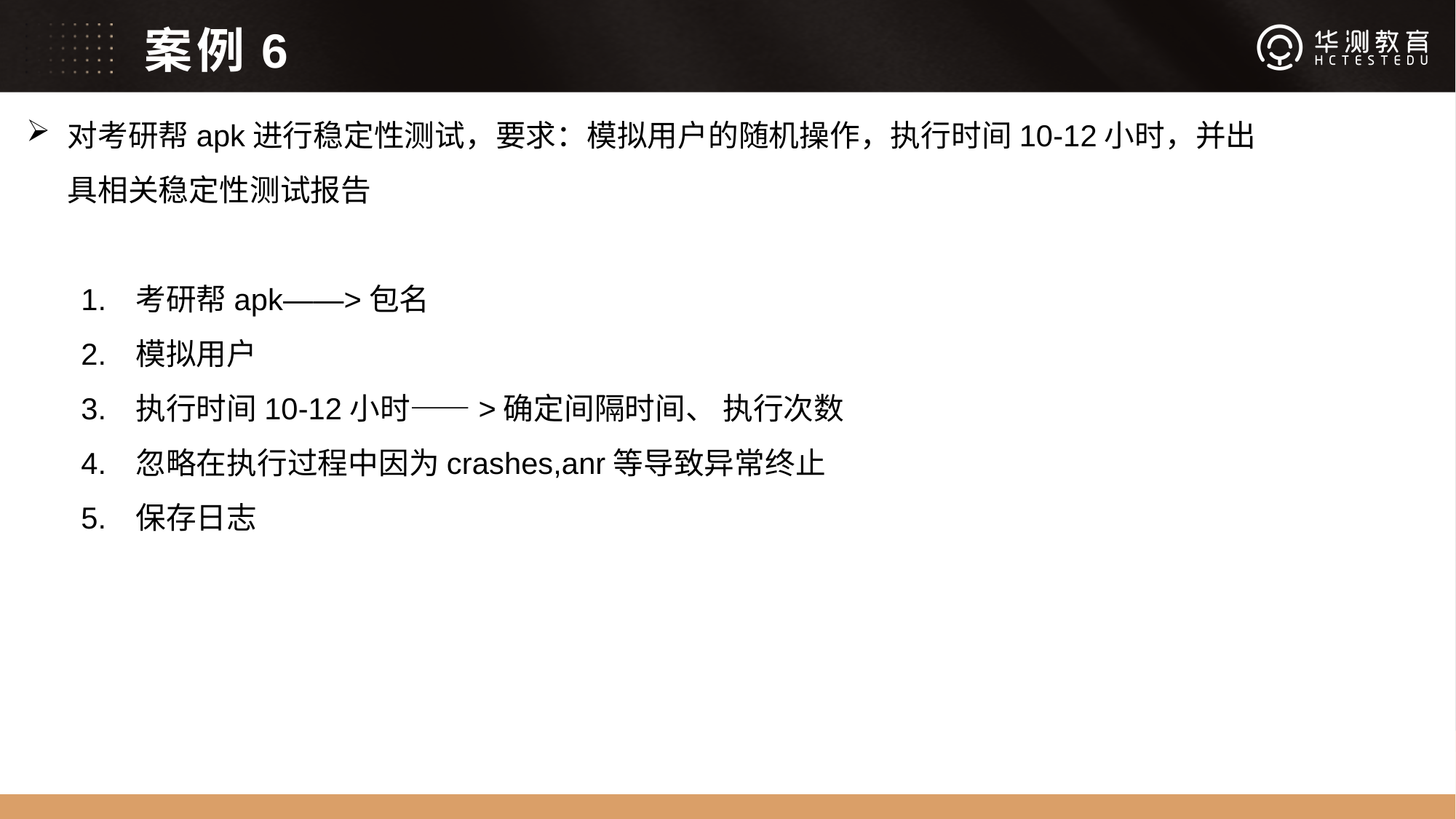

# 案例6
对考研帮apk进行稳定性测试，要求：模拟用户的随机操作，执行时间10-12小时，并出具相关稳定性测试报告

考研帮apk——>包名
模拟用户
执行时间10-12小时——>确定间隔时间、 执行次数
忽略在执行过程中因为crashes,anr等导致异常终止
保存日志